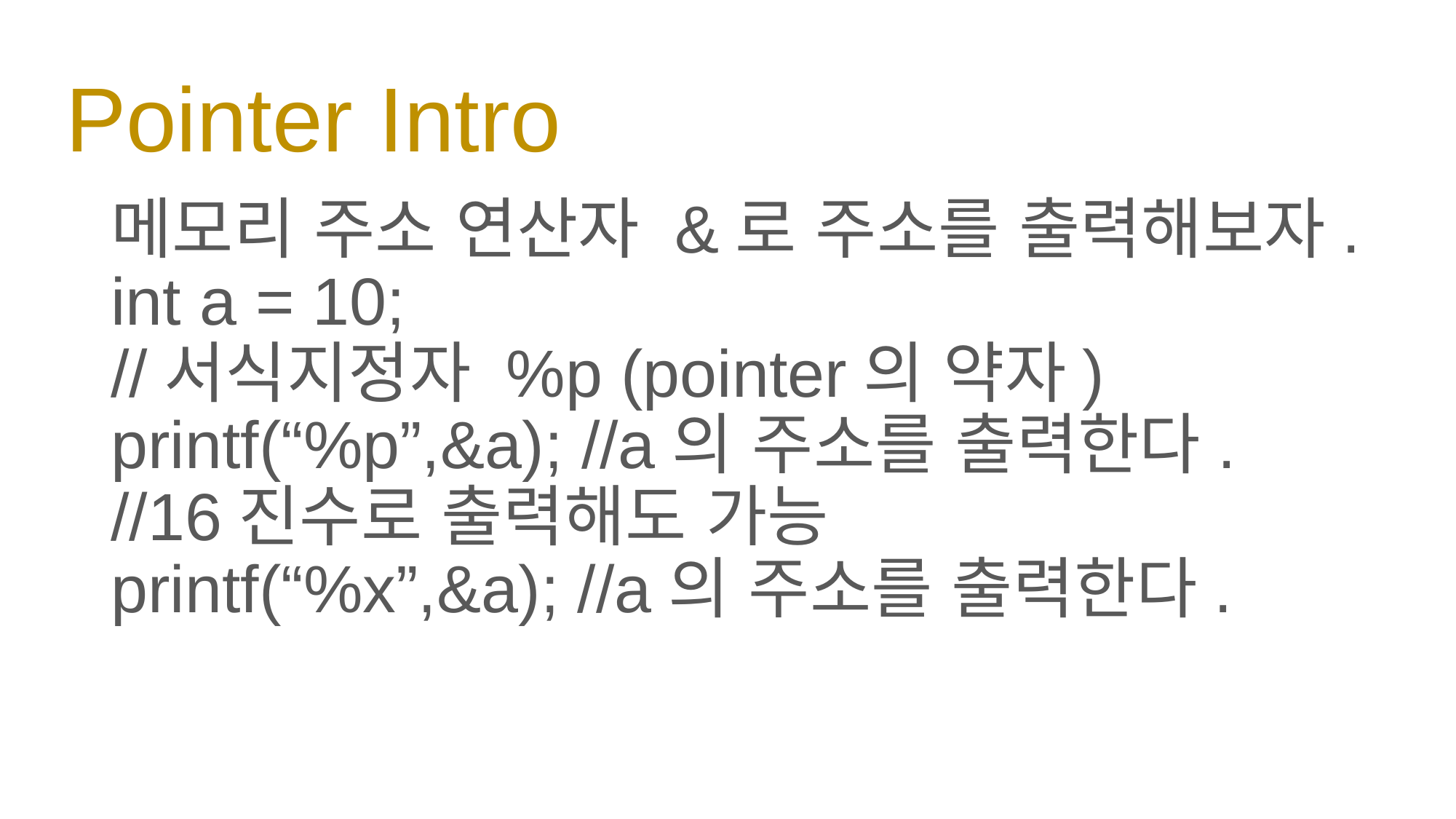

# Pointer Intro
메모리 주소 연산자 &로 주소를 출력해보자.
int a = 10;
//서식지정자 %p (pointer의 약자)
printf(“%p”,&a); //a의 주소를 출력한다.
//16진수로 출력해도 가능
printf(“%x”,&a); //a의 주소를 출력한다.